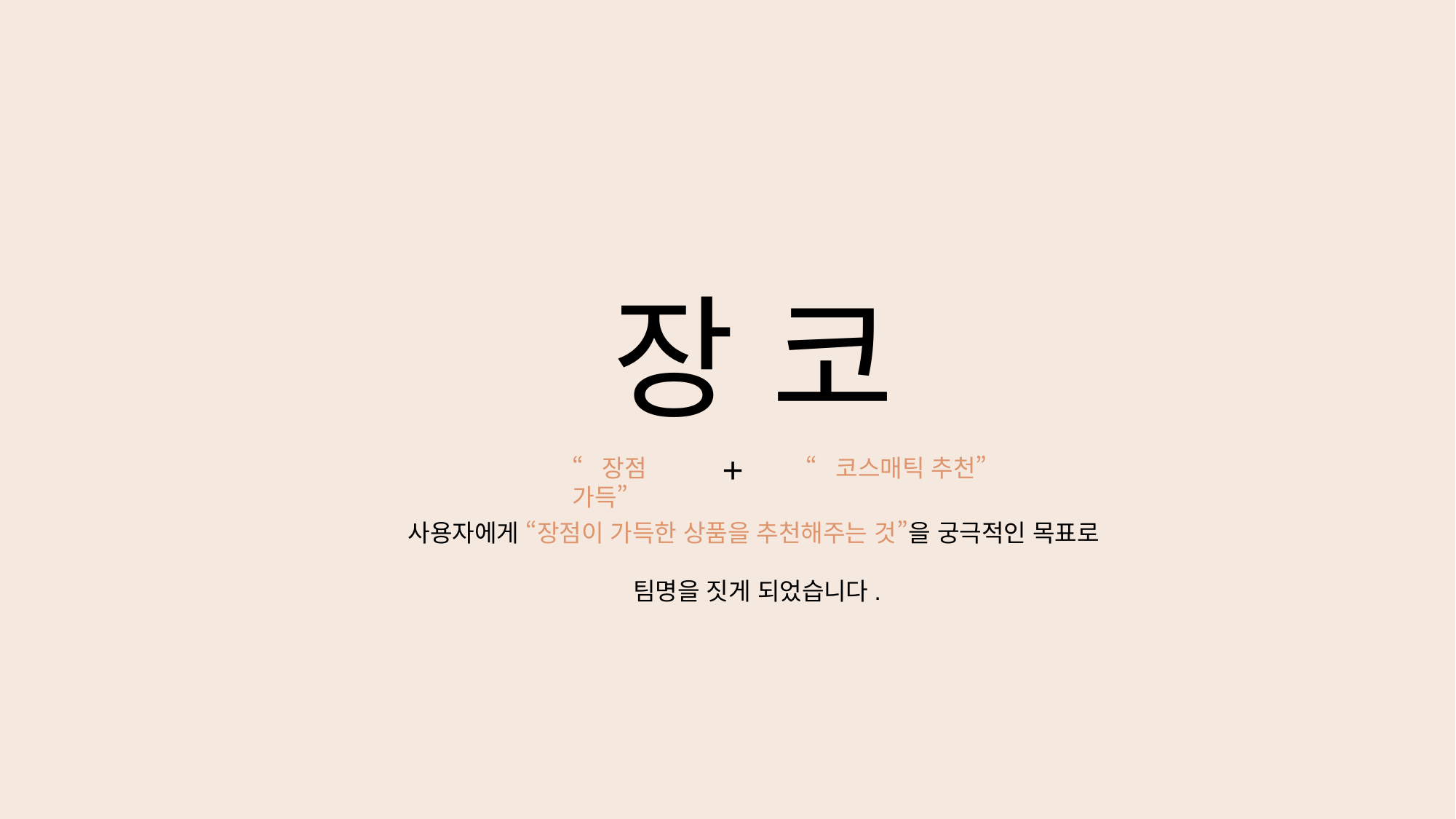

장 코
+
“장점 가득”
“코스매틱 추천”
사용자에게 “장점이 가득한 상품을 추천해주는 것”을 궁극적인 목표로

팀명을 짓게 되었습니다.